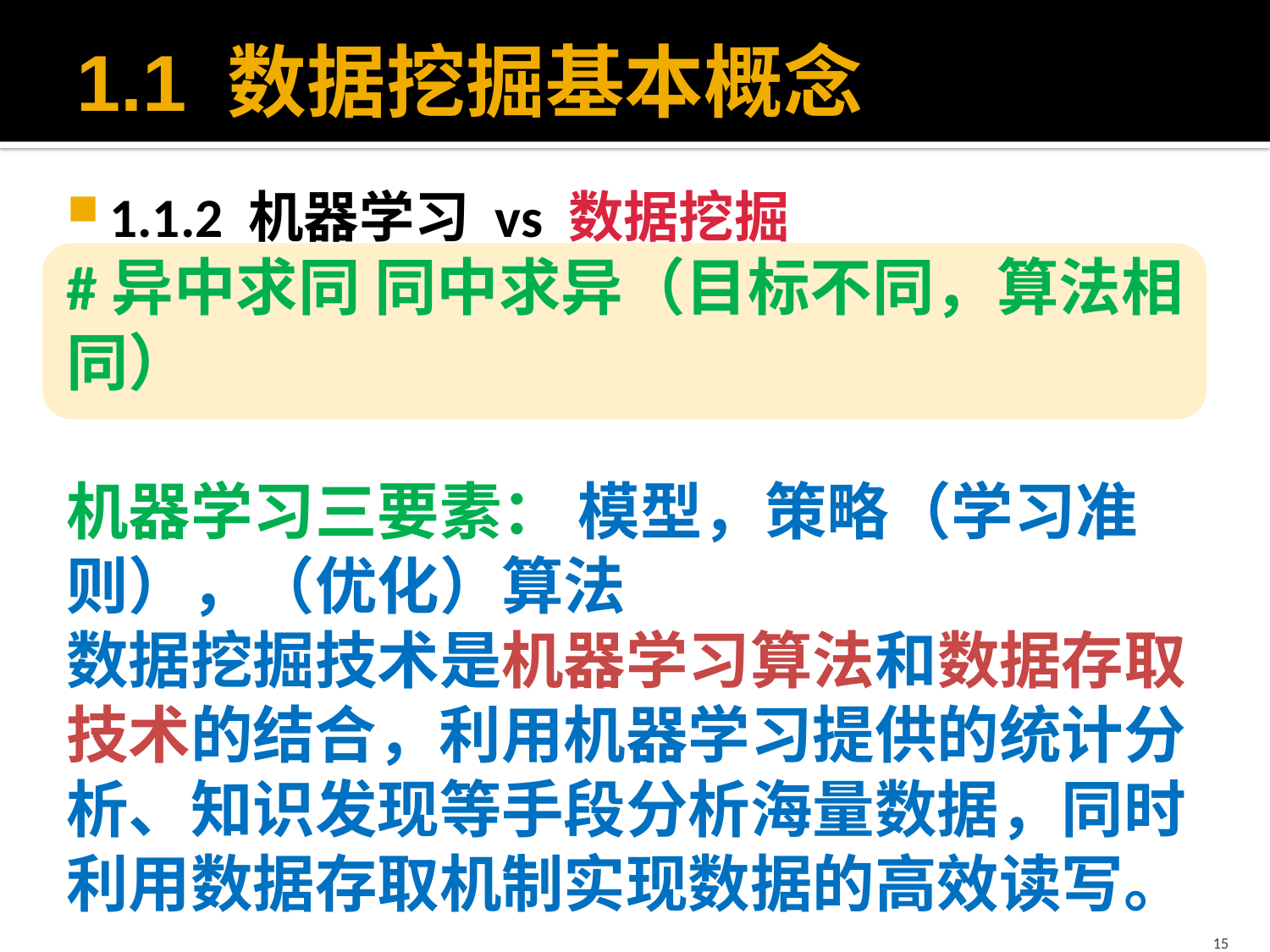

# 1.1 数据挖掘基本概念
1.1.2 机器学习 vs 数据挖掘
#异中求同 同中求异（目标不同，算法相同）

机器学习三要素： 模型，策略（学习准则），（优化）算法
数据挖掘技术是机器学习算法和数据存取技术的结合，利用机器学习提供的统计分析、知识发现等手段分析海量数据，同时利用数据存取机制实现数据的高效读写。

15